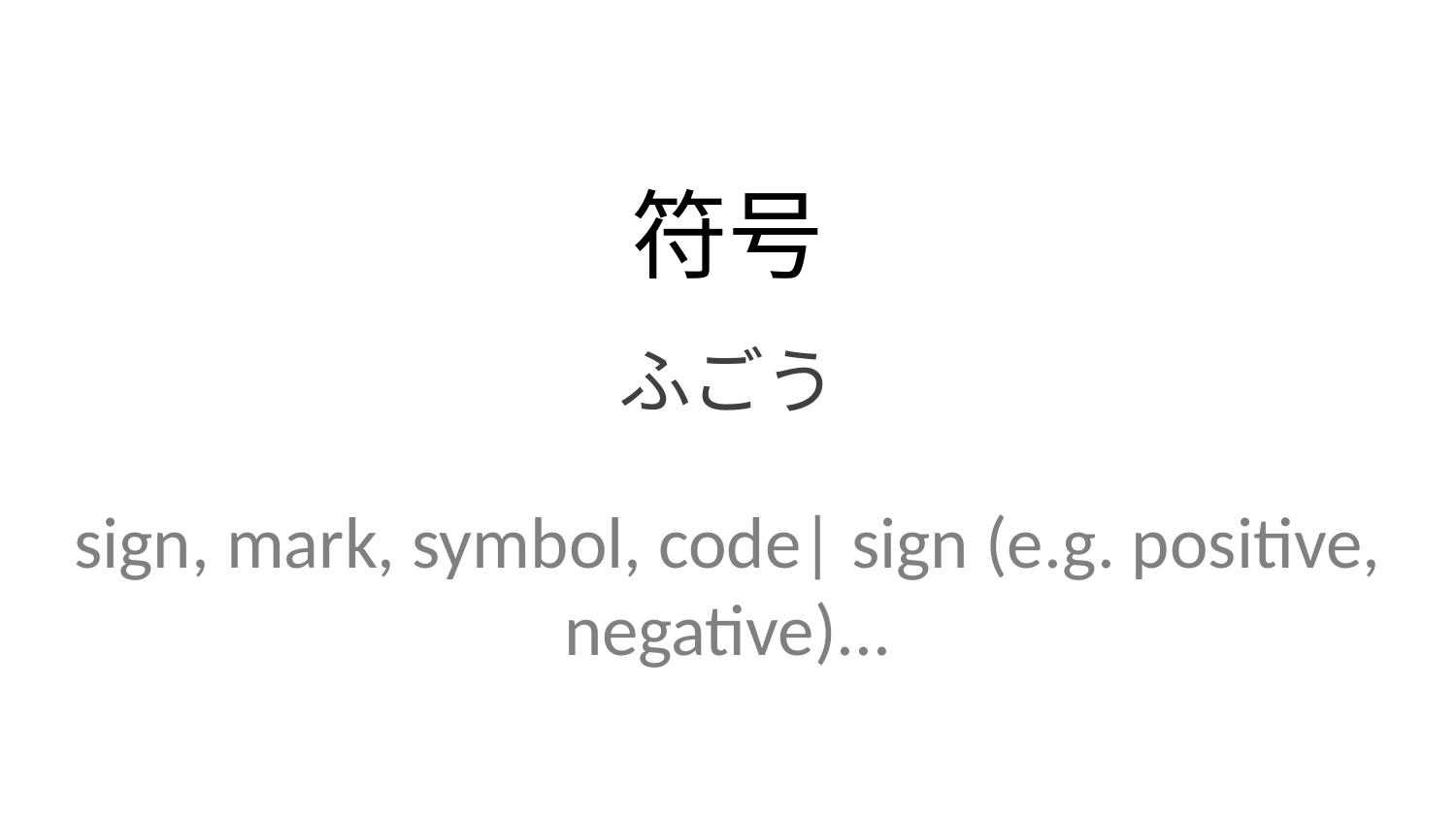

符号

ふごう
sign, mark, symbol, code| sign (e.g. positive, negative)...